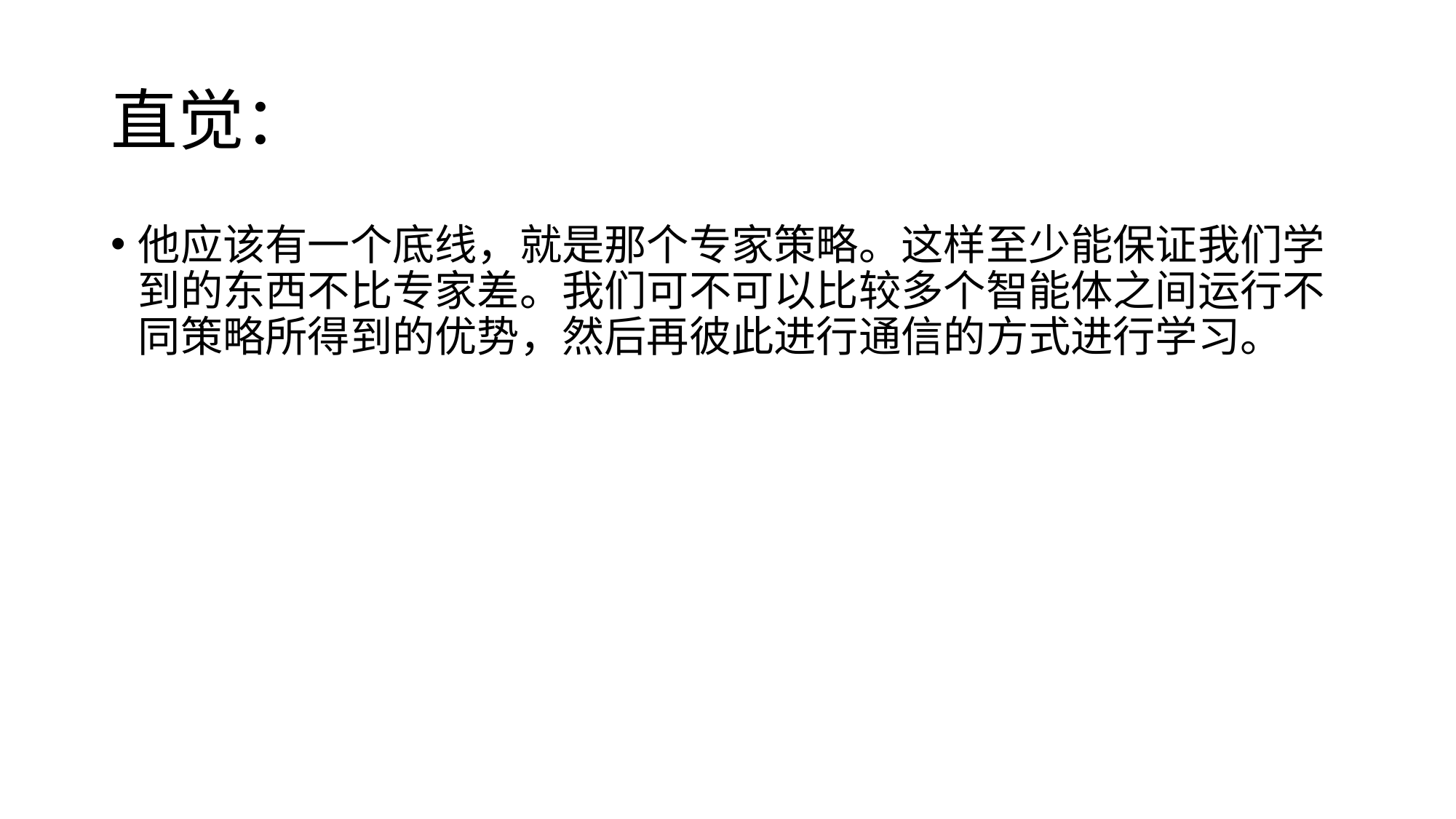

# 直觉：
他应该有一个底线，就是那个专家策略。这样至少能保证我们学到的东西不比专家差。我们可不可以比较多个智能体之间运行不同策略所得到的优势，然后再彼此进行通信的方式进行学习。